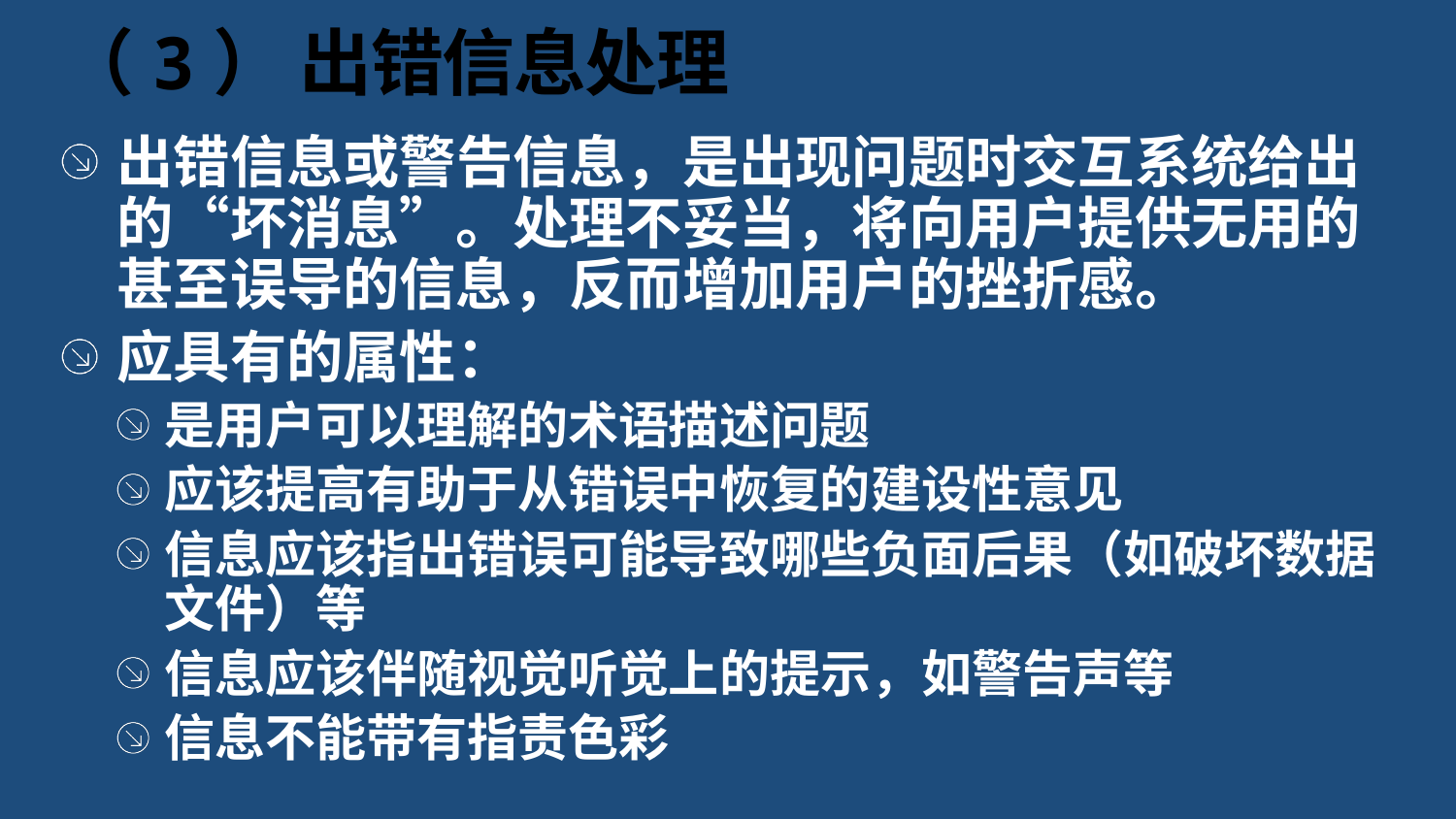

# （3） 出错信息处理
出错信息或警告信息，是出现问题时交互系统给出的“坏消息”。处理不妥当，将向用户提供无用的甚至误导的信息，反而增加用户的挫折感。
应具有的属性：
是用户可以理解的术语描述问题
应该提高有助于从错误中恢复的建设性意见
信息应该指出错误可能导致哪些负面后果（如破坏数据文件）等
信息应该伴随视觉听觉上的提示，如警告声等
信息不能带有指责色彩